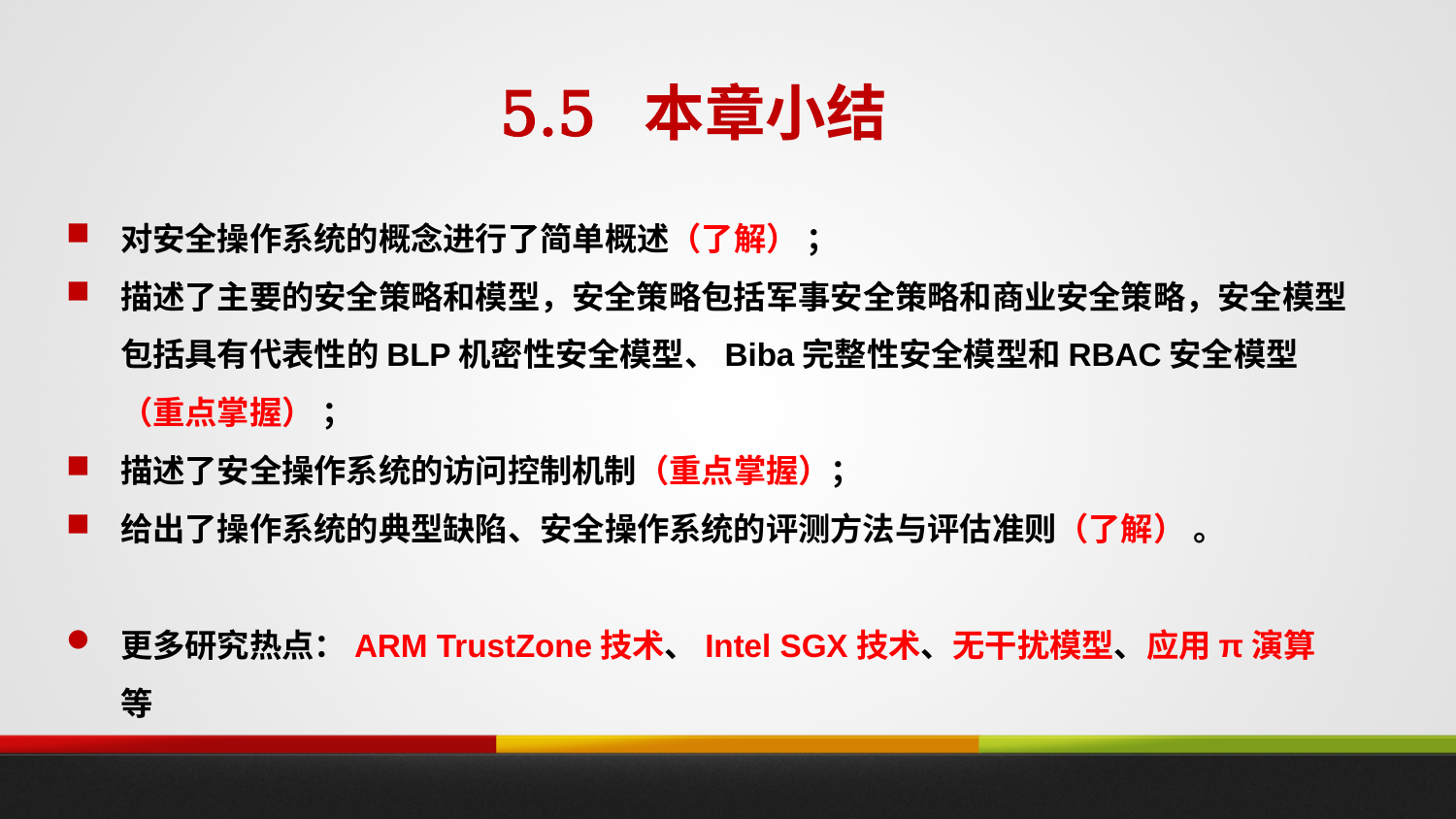

5.5  本章小结
对安全操作系统的概念进行了简单概述（了解） ；
描述了主要的安全策略和模型，安全策略包括军事安全策略和商业安全策略，安全模型包括具有代表性的BLP机密性安全模型、Biba完整性安全模型和RBAC安全模型（重点掌握） ；
描述了安全操作系统的访问控制机制（重点掌握）；
给出了操作系统的典型缺陷、安全操作系统的评测方法与评估准则（了解） 。

更多研究热点：ARM TrustZone技术、Intel SGX技术、无干扰模型、应用π演算等